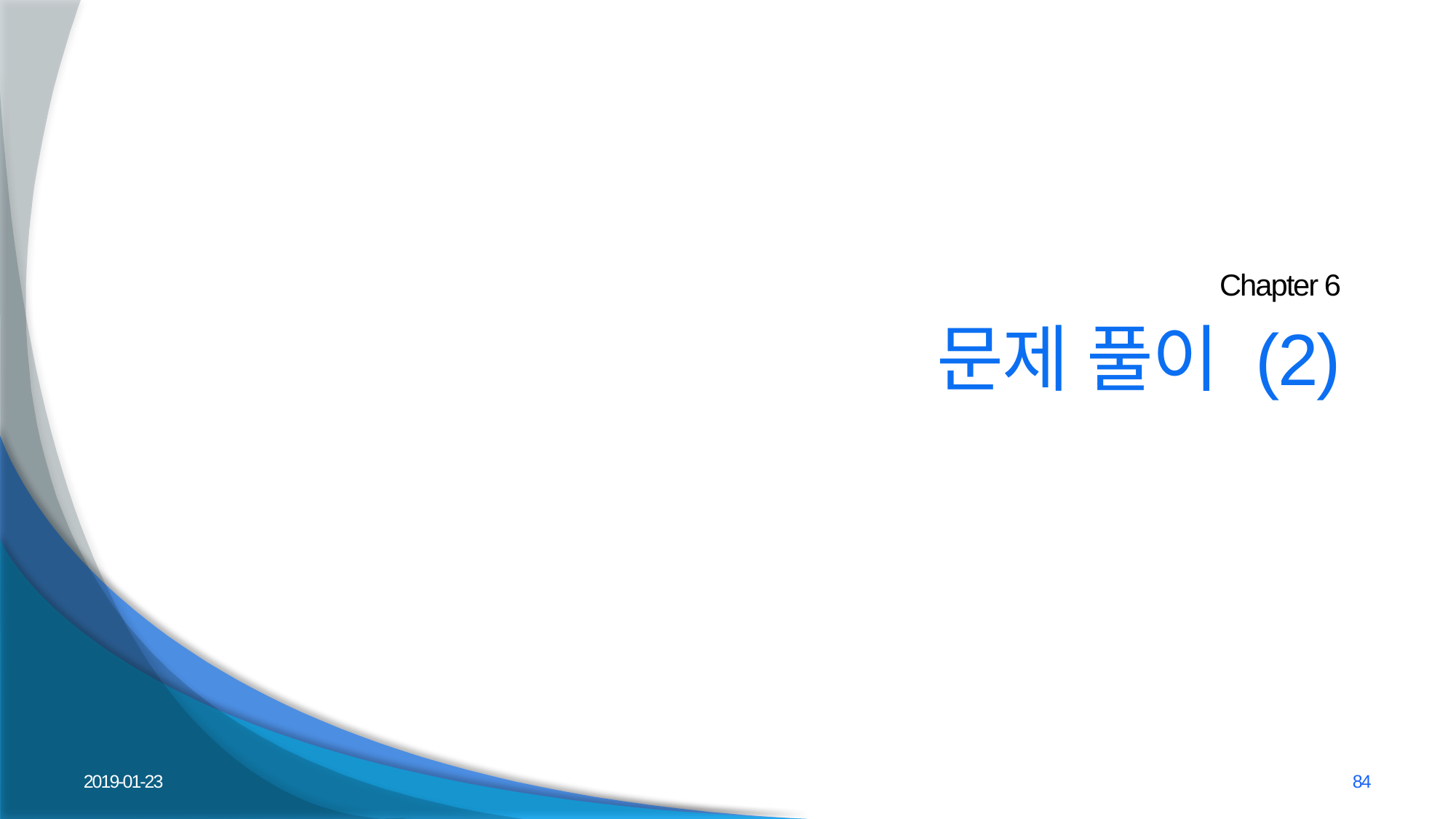

Chapter 6
# 문제 풀이 (2)
2019-01-23
84